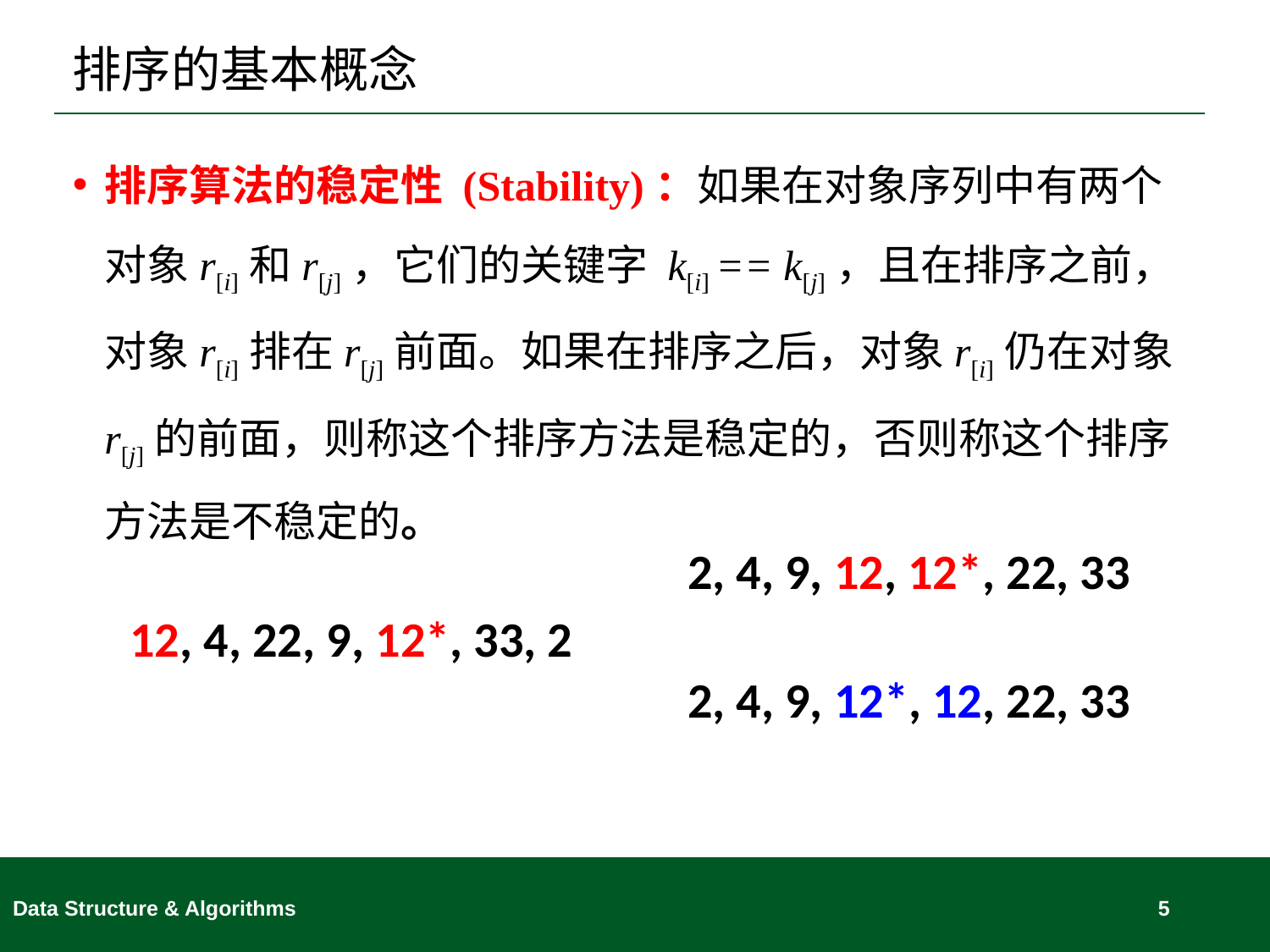

# 排序的基本概念
排序算法的稳定性 (Stability)：如果在对象序列中有两个对象r[i]和r[j]，它们的关键字 k[i] == k[j]，且在排序之前，对象r[i]排在r[j]前面。如果在排序之后，对象r[i]仍在对象r[j]的前面，则称这个排序方法是稳定的，否则称这个排序方法是不稳定的。

2, 4, 9, 12, 12*, 22, 33
12, 4, 22, 9, 12*, 33, 2
2, 4, 9, 12*, 12, 22, 33
Data Structure & Algorithms
5